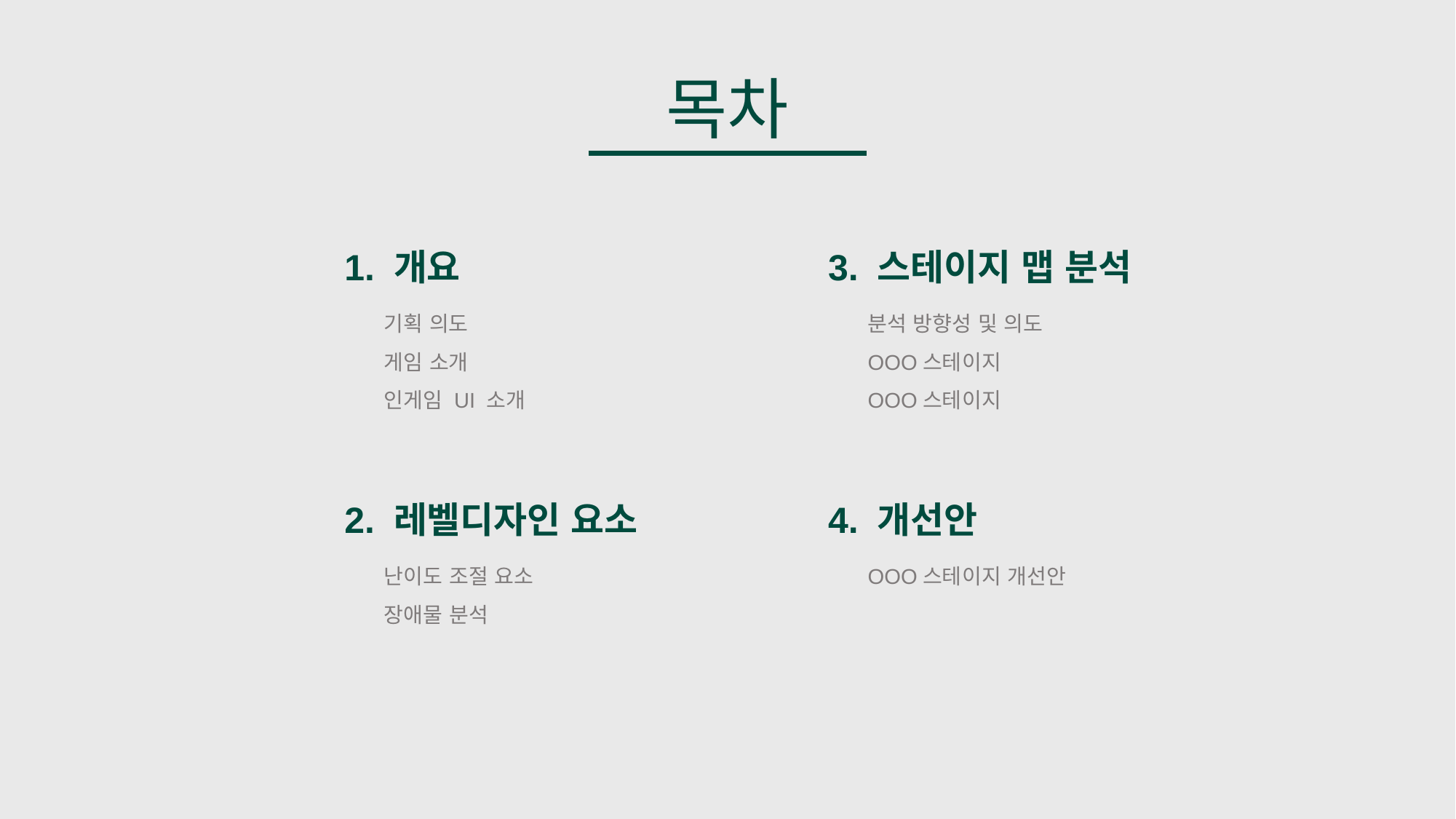

목차
1. 개요
3. 스테이지 맵 분석
기획 의도
게임 소개
인게임 UI 소개
분석 방향성 및 의도
OOO스테이지
OOO스테이지
2. 레벨디자인 요소
4. 개선안
난이도 조절 요소
장애물 분석
OOO스테이지 개선안